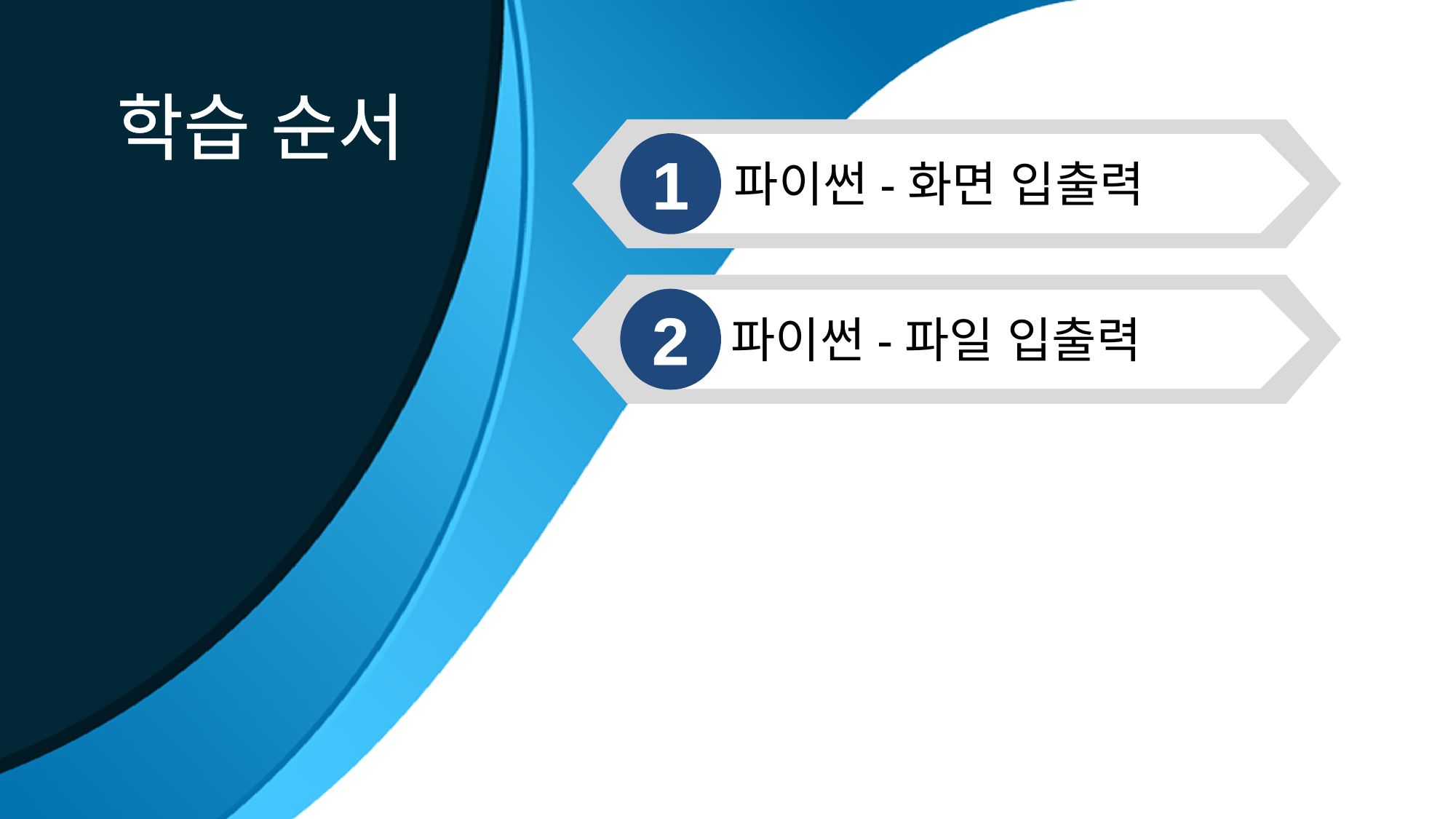

학습 순서

1
파이썬-화면 입출력

2
파이썬-파일 입출력